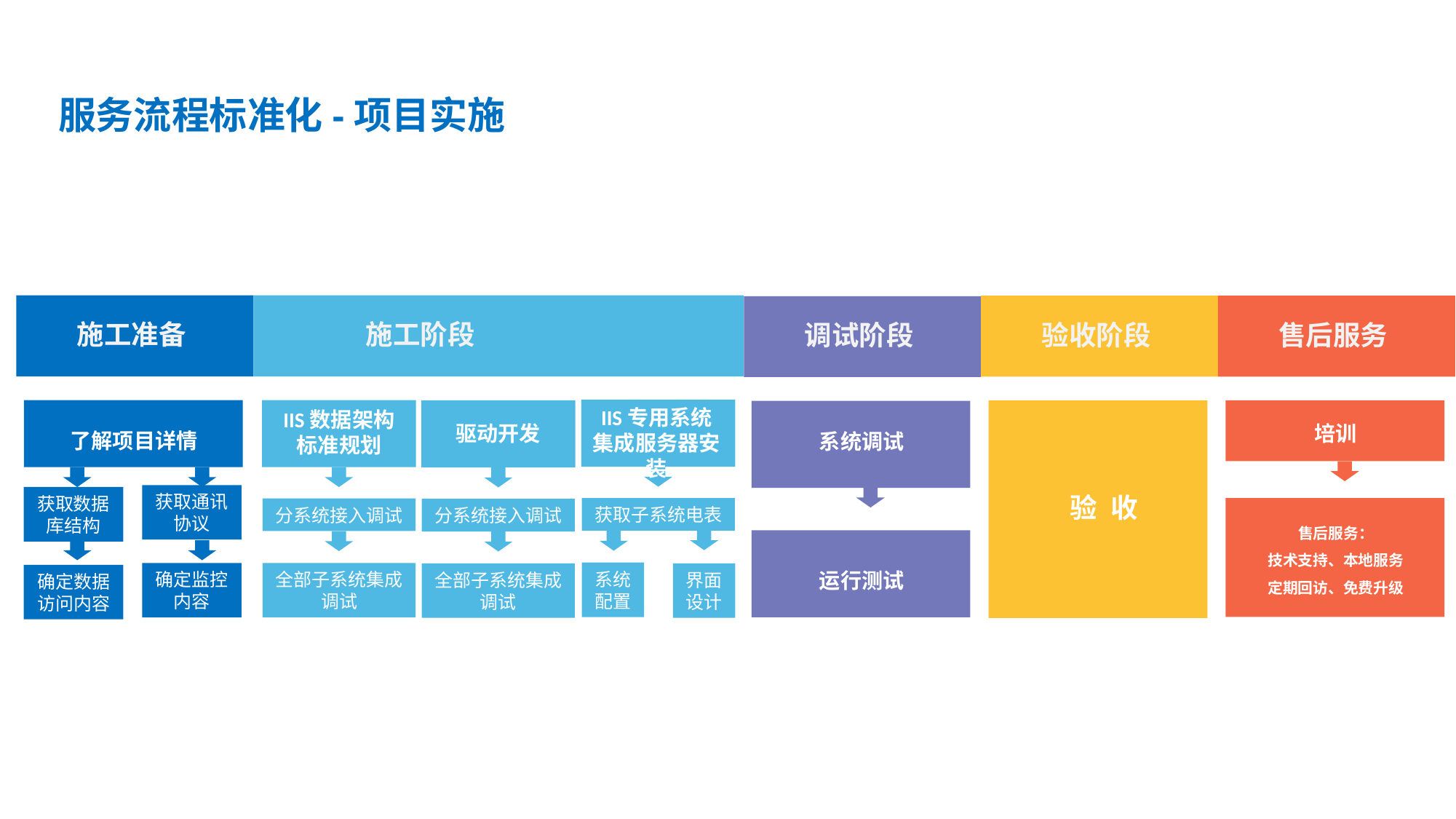

服务流程标准化-项目实施

施工准备
施工阶段

验收阶段
售后服务
调试阶段
IIS专用系统集成服务器安装

IIS数据架构标准规划
培训
了解项目详情
系统调试
驱动开发

验 收
获取通讯协议
获取数据库结构

获取子系统电表

分系统接入调试
分系统接入调试
售后服务：
技术支持、本地服务
定期回访、免费升级

运行测试
系统配置
确定监控内容
全部子系统集成调试
全部子系统集成调试
界面设计
确定数据访问内容